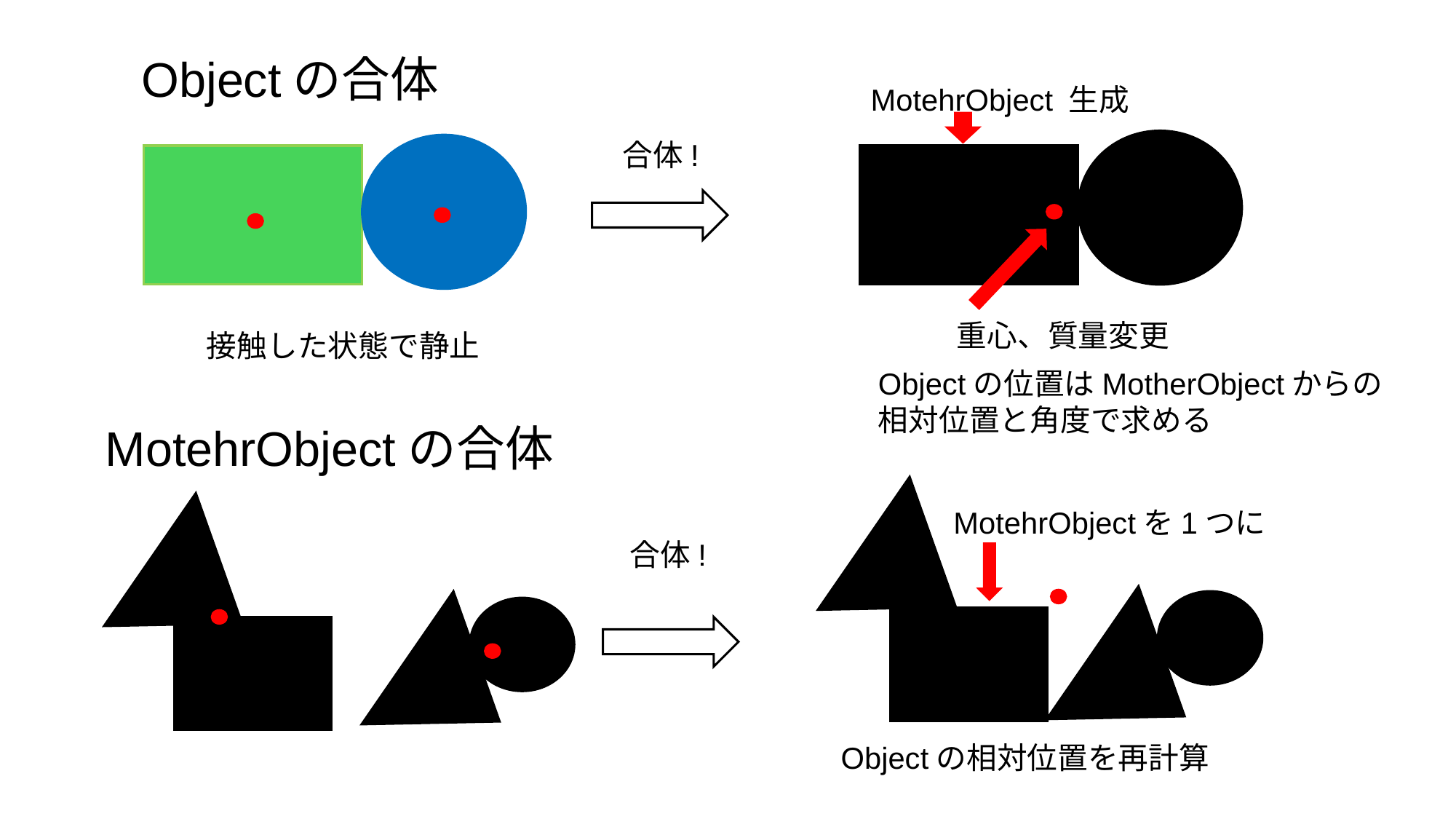

Objectの合体
MotehrObject 生成

合体!

重心、質量変更
接触した状態で静止
Objectの位置はMotherObjectからの相対位置と角度で求める
MotehrObjectの合体
MotehrObjectを1つに

合体!

Objectの相対位置を再計算